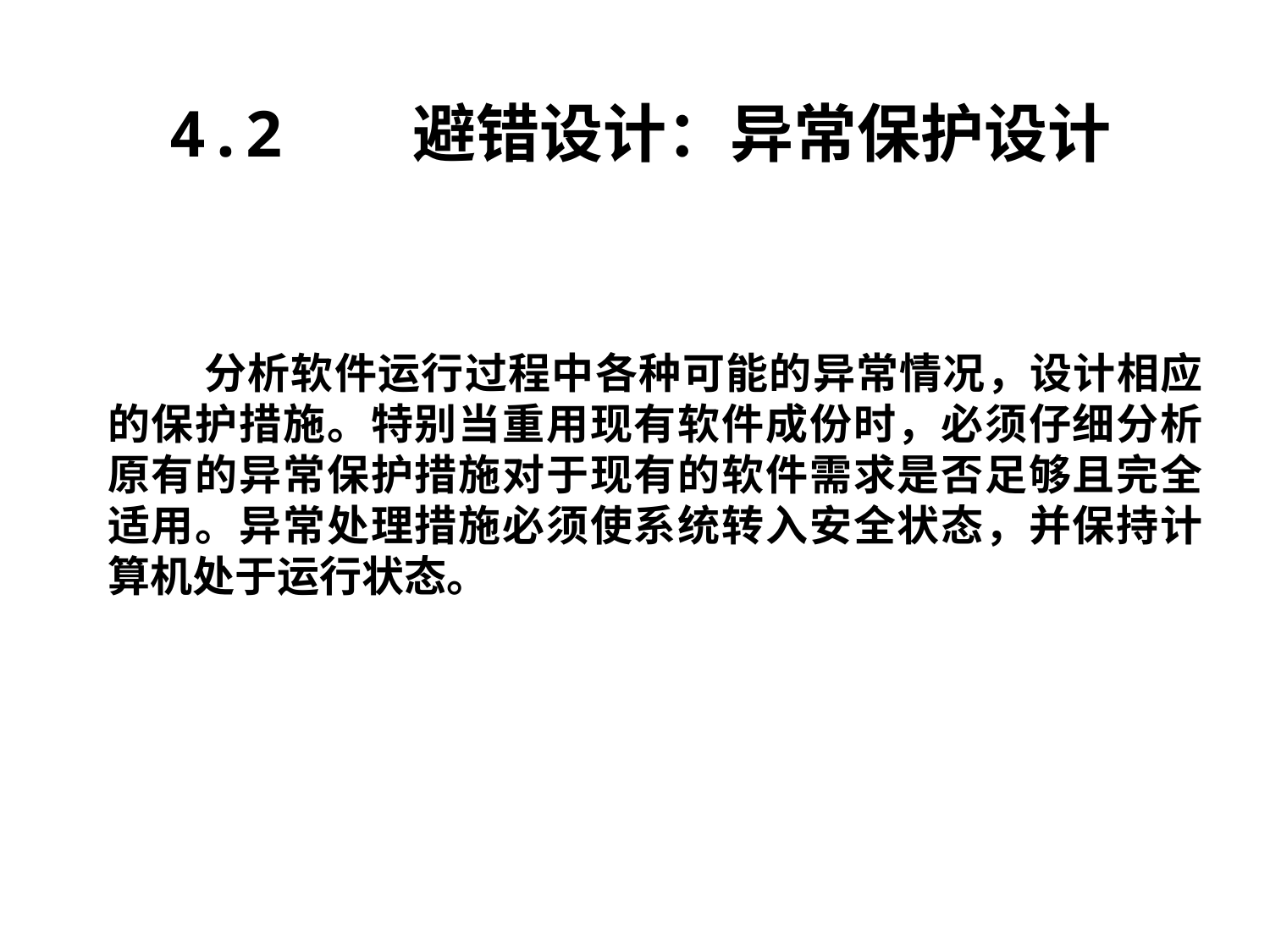

4.2   避错设计：异常保护设计

        分析软件运行过程中各种可能的异常情况，设计相应的保护措施。特别当重用现有软件成份时，必须仔细分析原有的异常保护措施对于现有的软件需求是否足够且完全适用。异常处理措施必须使系统转入安全状态，并保持计算机处于运行状态。